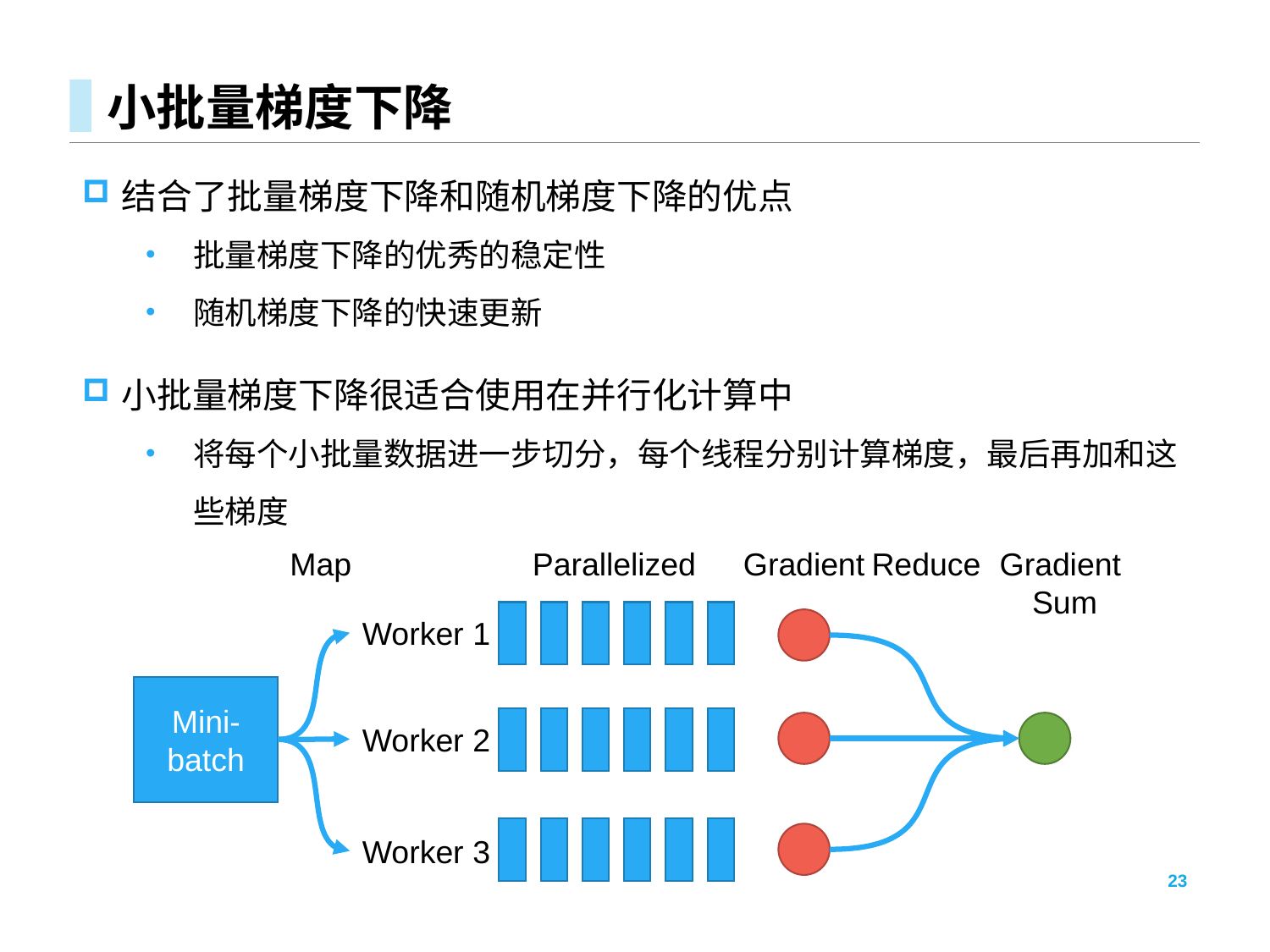

# 小批量梯度下降
结合了批量梯度下降和随机梯度下降的优点
批量梯度下降的优秀的稳定性
随机梯度下降的快速更新
小批量梯度下降很适合使用在并行化计算中
将每个小批量数据进一步切分，每个线程分别计算梯度，最后再加和这些梯度
Map
Parallelized
Gradient
Reduce
Gradient
Sum

Worker 1

Mini-batch

Worker 2

Worker 3

23